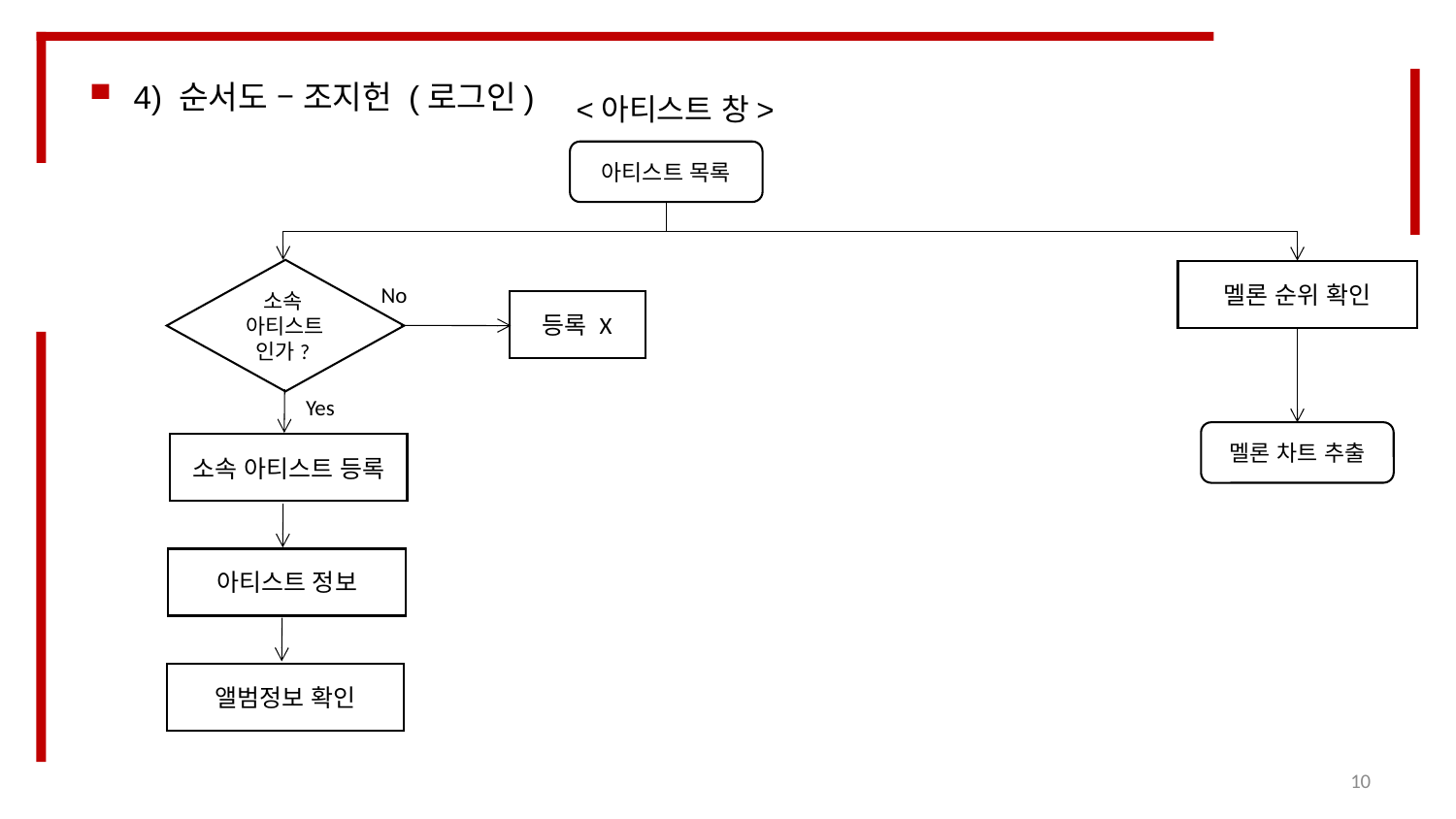

4) 순서도 – 조지헌 (로그인)
<아티스트 창>

아티스트 목록
소속
아티스트 인가?
멜론 순위 확인
No
등록 X
Yes
멜론 차트 추출
소속 아티스트 등록
아티스트 정보
앨범정보 확인
10